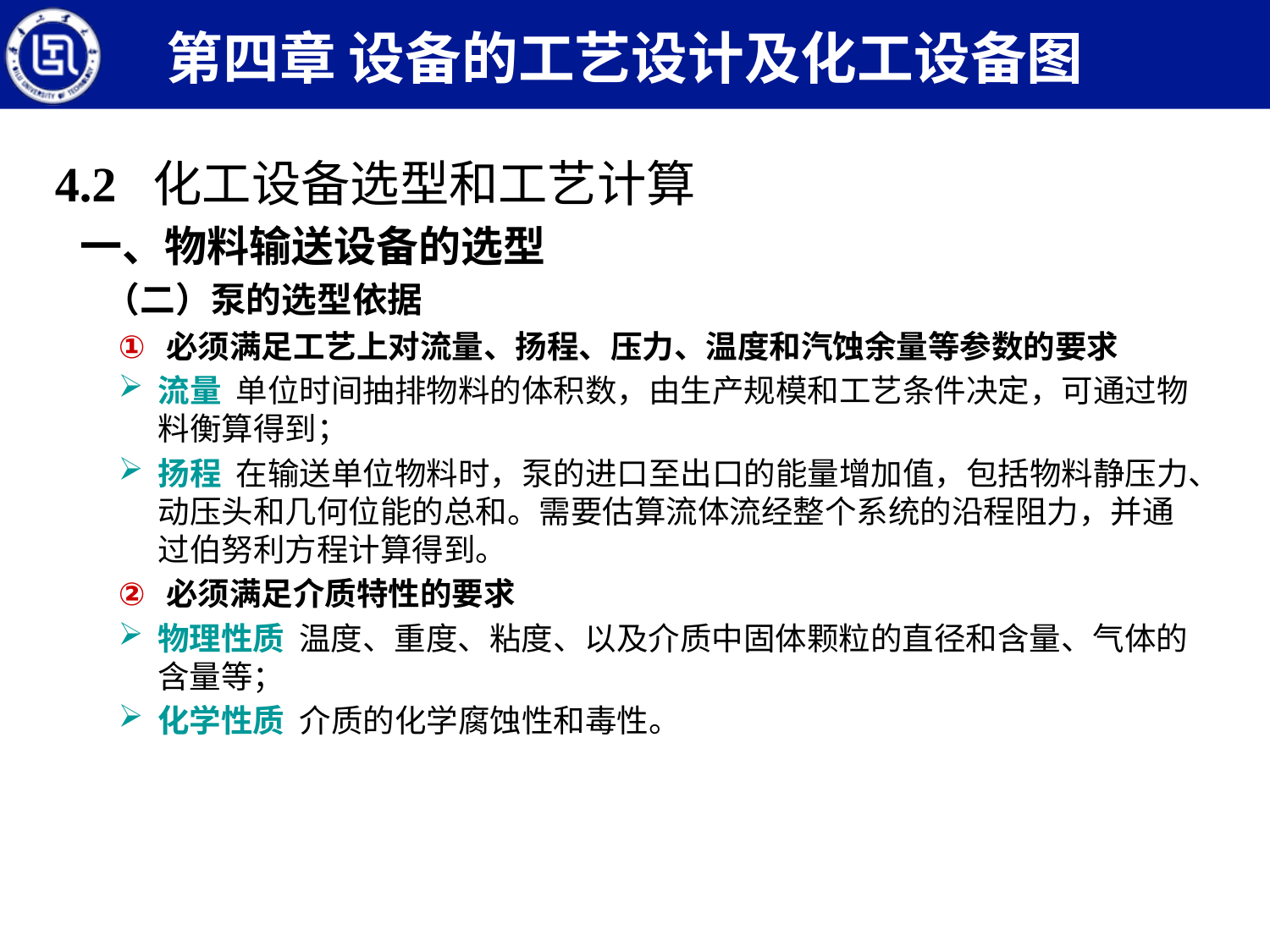

第四章 设备的工艺设计及化工设备图
4.2  化工设备选型和工艺计算
一、物料输送设备的选型
（二）泵的选型依据
必须满足工艺上对流量、扬程、压力、温度和汽蚀余量等参数的要求
流量  单位时间抽排物料的体积数，由生产规模和工艺条件决定，可通过物料衡算得到；
扬程  在输送单位物料时，泵的进口至出口的能量增加值，包括物料静压力、动压头和几何位能的总和。需要估算流体流经整个系统的沿程阻力，并通过伯努利方程计算得到。
必须满足介质特性的要求
物理性质  温度、重度、粘度、以及介质中固体颗粒的直径和含量、气体的含量等；
化学性质  介质的化学腐蚀性和毒性。